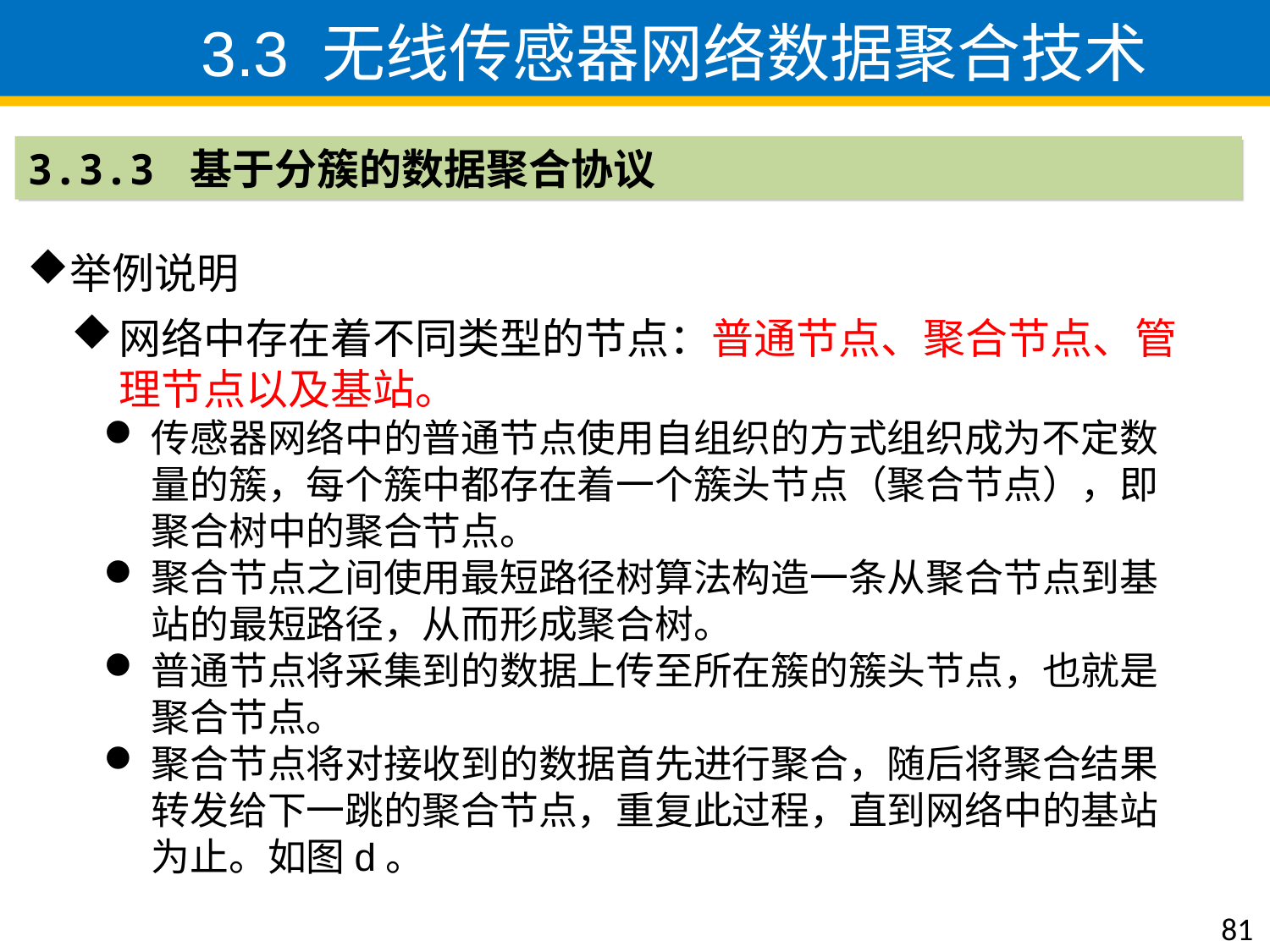

3.3 无线传感器网络数据聚合技术

3.3.3 基于分簇的数据聚合协议
举例说明
网络中存在着不同类型的节点：普通节点、聚合节点、管理节点以及基站。
传感器网络中的普通节点使用自组织的方式组织成为不定数量的簇，每个簇中都存在着一个簇头节点（聚合节点），即聚合树中的聚合节点。
聚合节点之间使用最短路径树算法构造一条从聚合节点到基站的最短路径，从而形成聚合树。
普通节点将采集到的数据上传至所在簇的簇头节点，也就是聚合节点。
聚合节点将对接收到的数据首先进行聚合，随后将聚合结果转发给下一跳的聚合节点，重复此过程，直到网络中的基站为止。如图d。
81